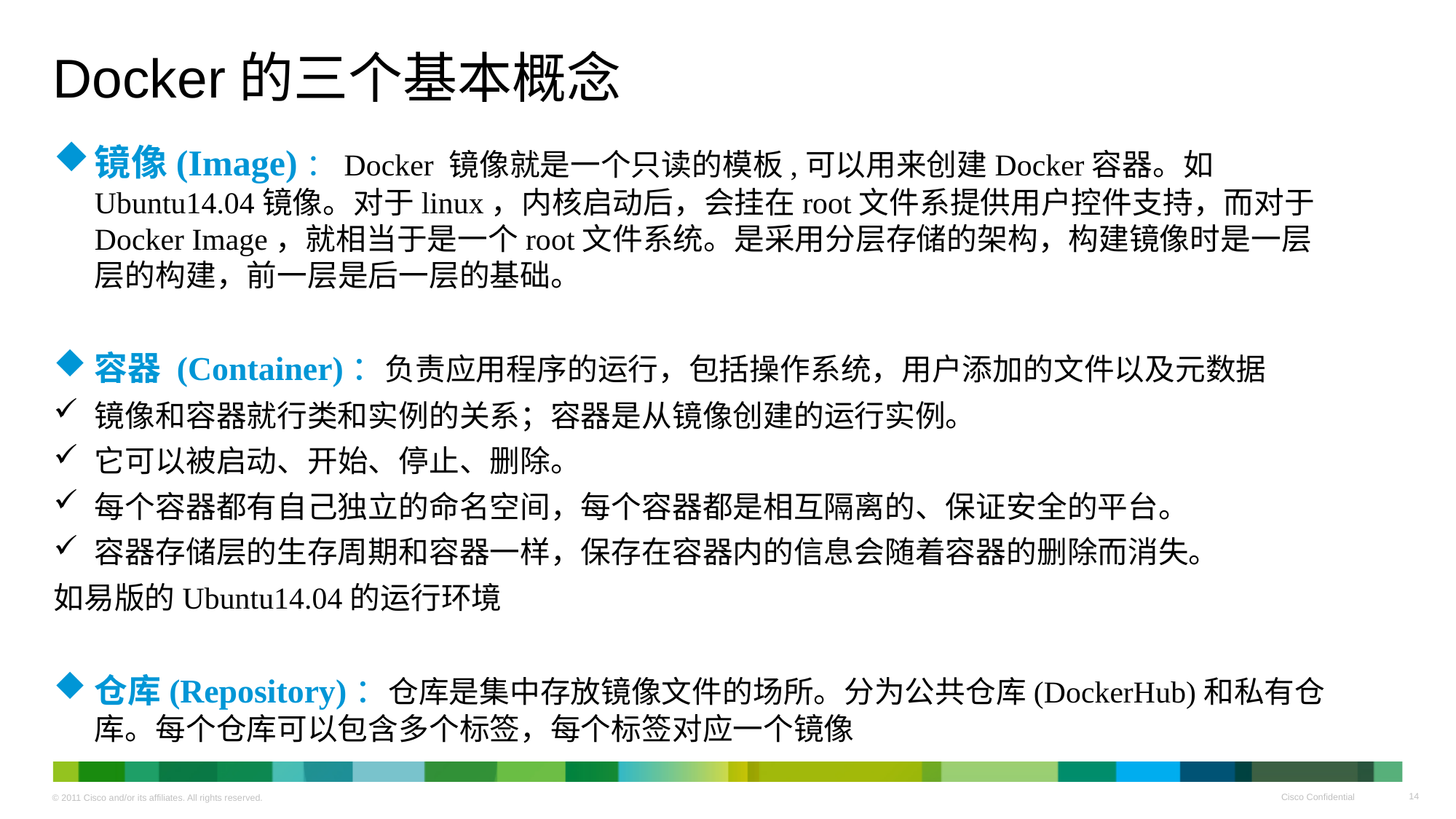

# Docker的三个基本概念
镜像(Image)：Docker 镜像就是一个只读的模板,可以用来创建Docker容器。如Ubuntu14.04镜像。对于linux，内核启动后，会挂在root文件系提供用户控件支持，而对于Docker Image，就相当于是一个root文件系统。是采用分层存储的架构，构建镜像时是一层层的构建，前一层是后一层的基础。

容器 (Container)：负责应用程序的运行，包括操作系统，用户添加的文件以及元数据
镜像和容器就行类和实例的关系；容器是从镜像创建的运行实例。
它可以被启动、开始、停止、删除。
每个容器都有自己独立的命名空间，每个容器都是相互隔离的、保证安全的平台。
容器存储层的生存周期和容器一样，保存在容器内的信息会随着容器的删除而消失。
如易版的Ubuntu14.04的运行环境

仓库(Repository)：仓库是集中存放镜像文件的场所。分为公共仓库(DockerHub)和私有仓库。每个仓库可以包含多个标签，每个标签对应一个镜像